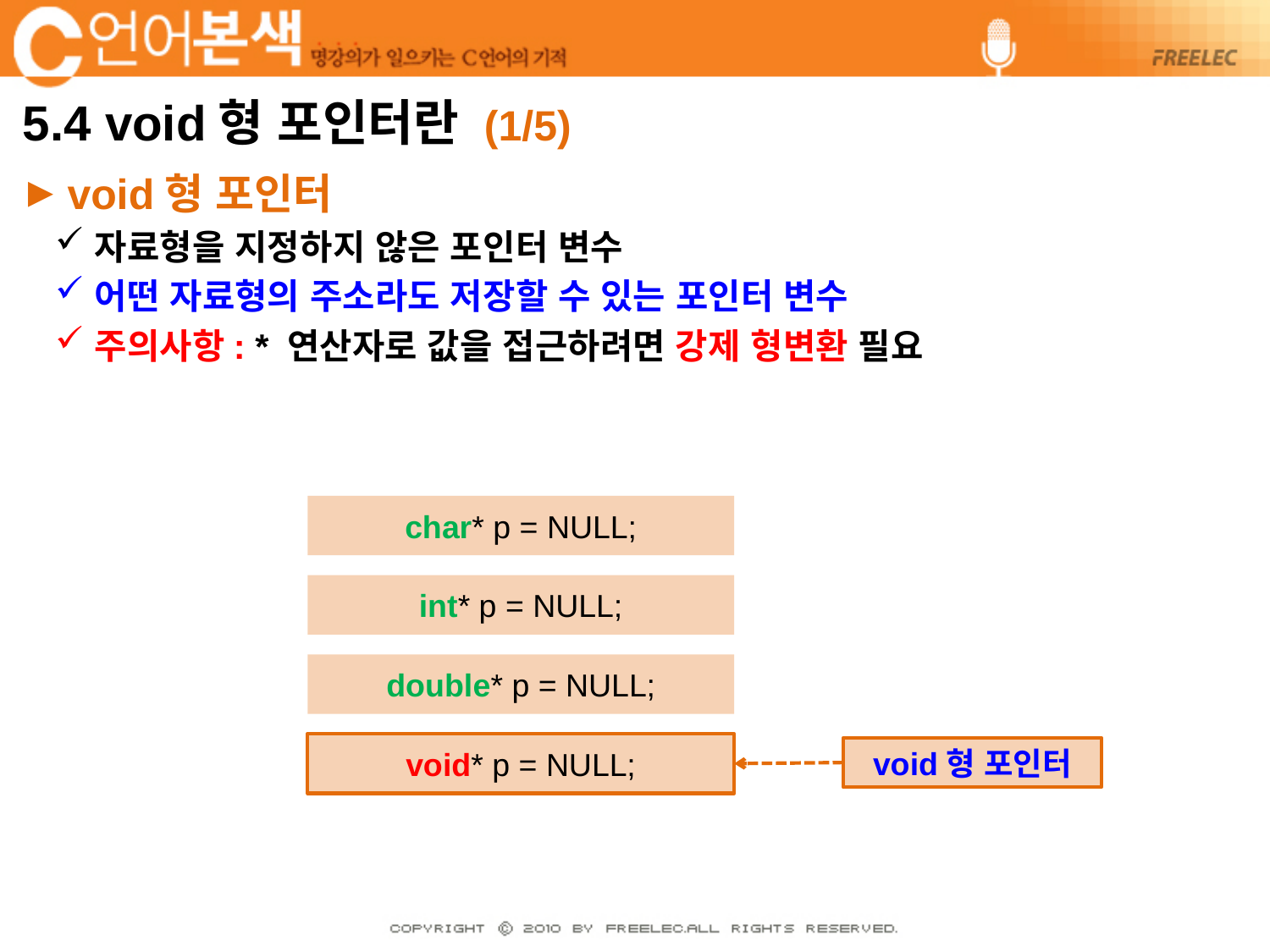

# 5.4 void형 포인터란 (1/5)
void형 포인터
자료형을 지정하지 않은 포인터 변수
어떤 자료형의 주소라도 저장할 수 있는 포인터 변수
주의사항: * 연산자로 값을 접근하려면 강제 형변환 필요

char* p = NULL;
int* p = NULL;
double* p = NULL;
void* p = NULL;
void형 포인터